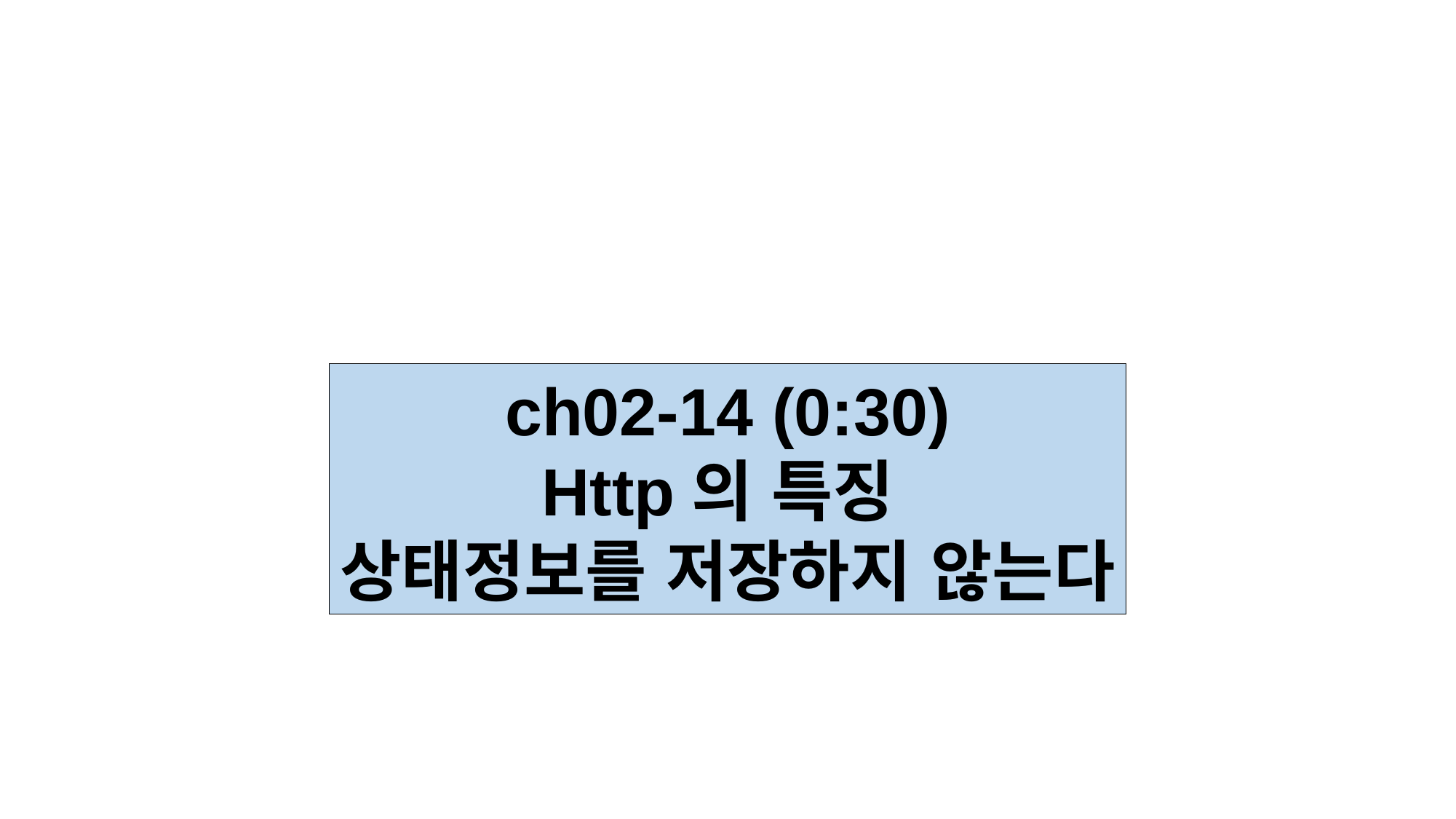

ch02-14 (0:30)
Http의 특징
상태정보를 저장하지 않는다